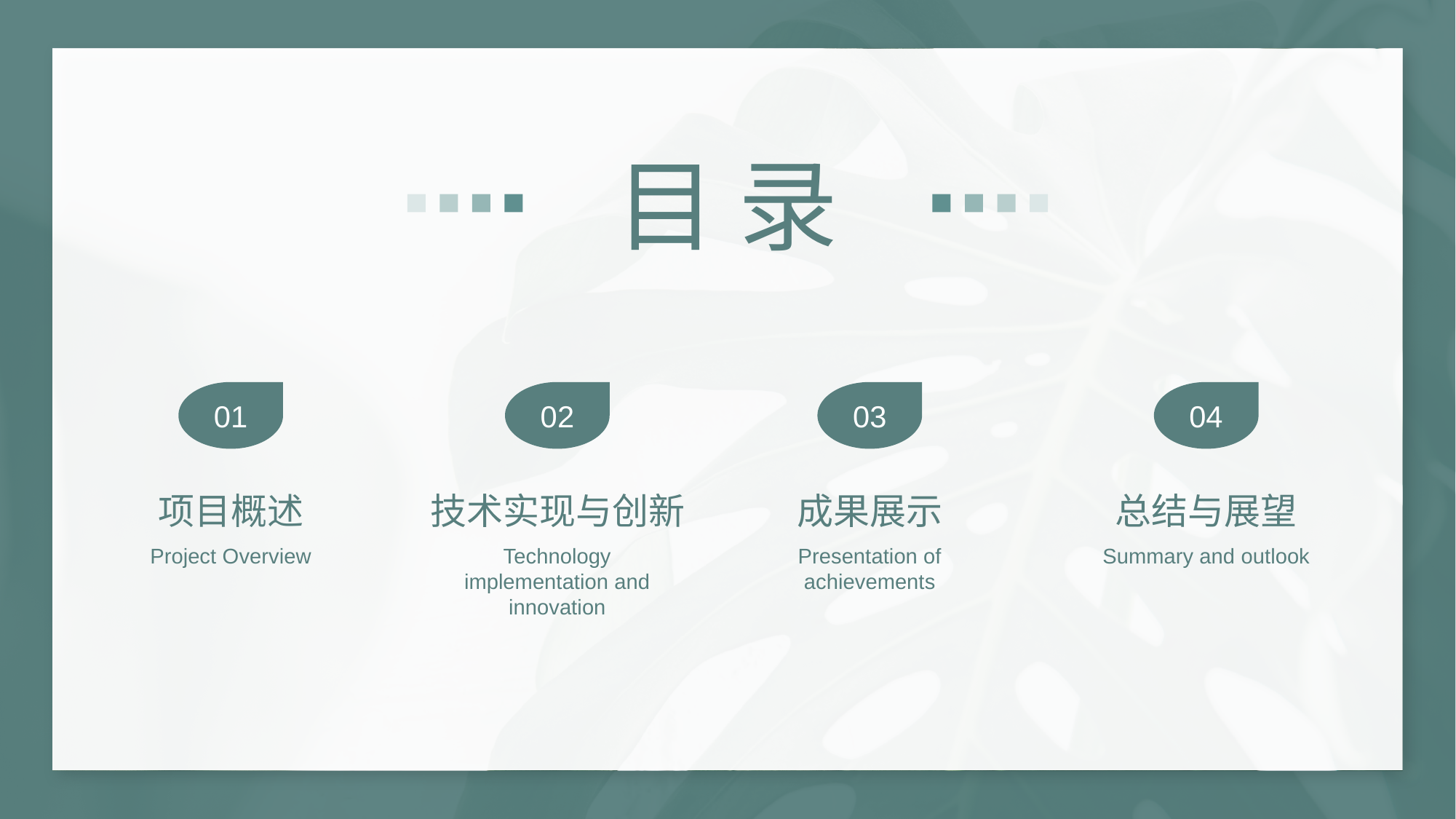

目 录

01
项目概述
Project Overview
02
技术实现与创新
Technology implementation and innovation
03
成果展示
Presentation of achievements
04
总结与展望
Summary and outlook